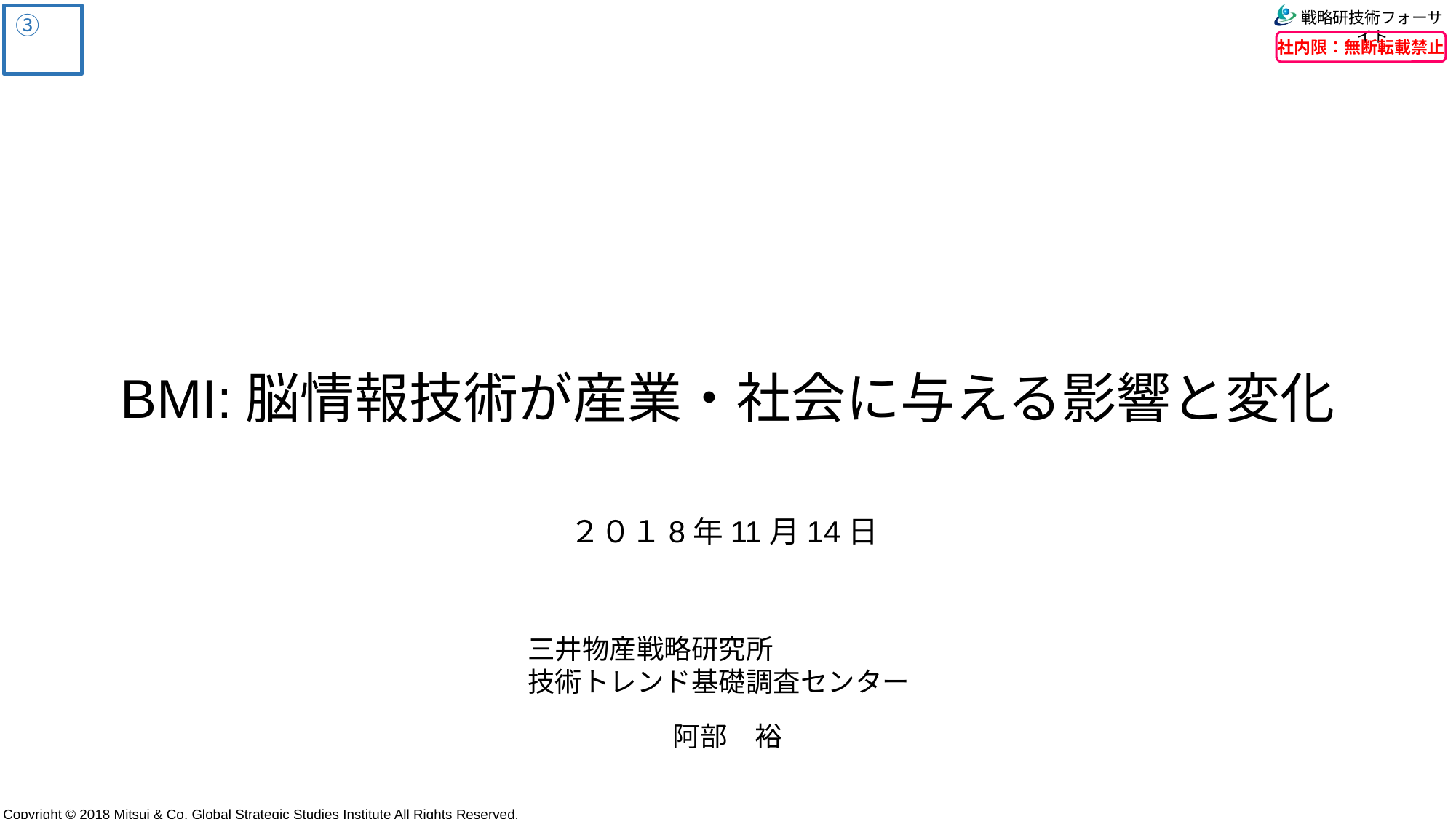

③
社内限：無断転載禁止
BMI:脳情報技術が産業・社会に与える影響と変化
２０１8年11月14日
三井物産戦略研究所
技術トレンド基礎調査センター

阿部　裕